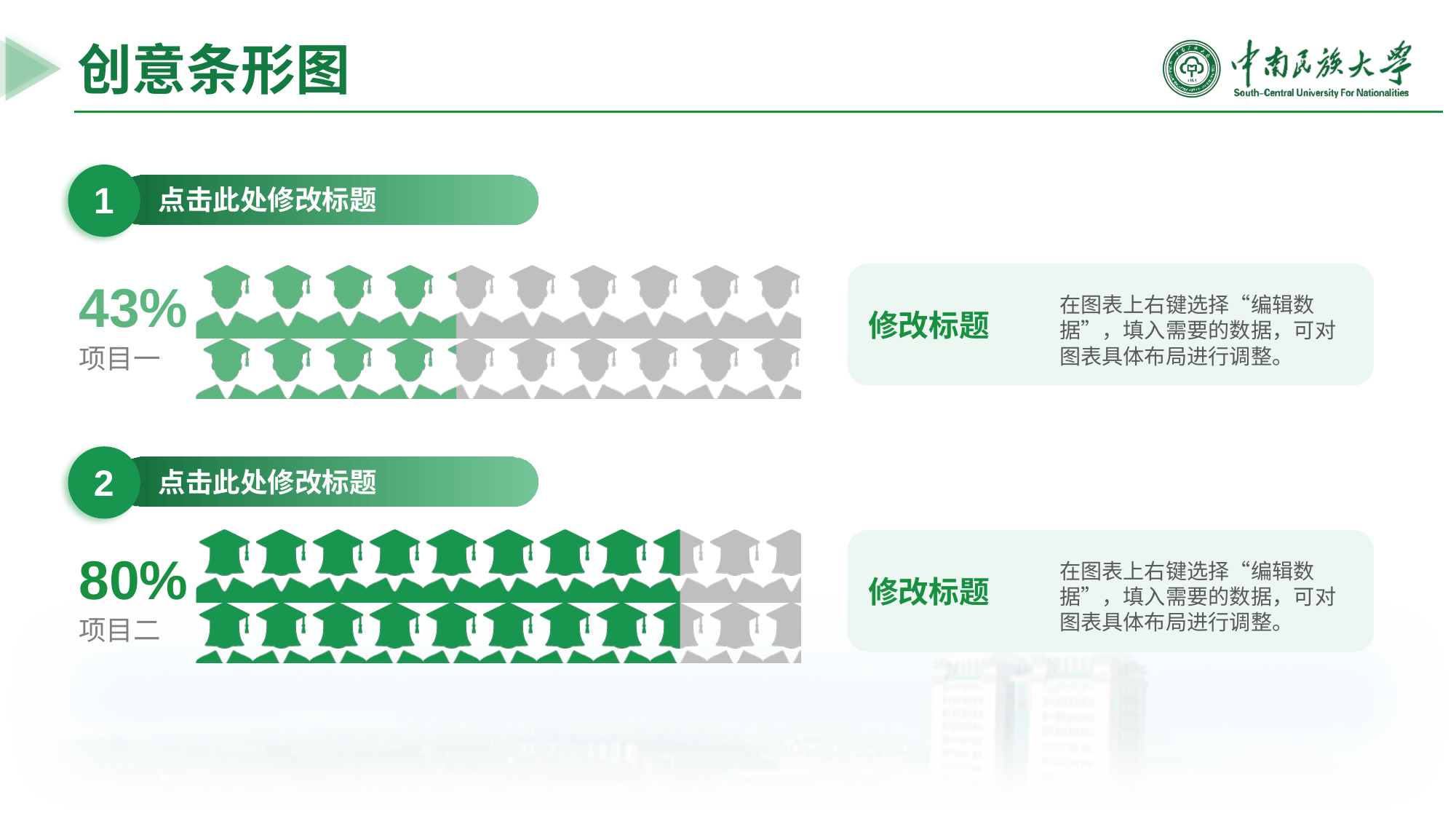

创意条形图

1

点击此处修改标题

### Chart

| Category | 实际数 | 总数 |
|---|---|---|
| 类别 1 | 10.0 | 4.3 |
43%
项目一

在图表上右键选择“编辑数据”，填入需要的数据，可对图表具体布局进行调整。
修改标题

2

点击此处修改标题

### Chart

| Category | 实际数 | 总数 |
|---|---|---|
| 类别 1 | 10.0 | 8.0 |
80%
项目二

在图表上右键选择“编辑数据”，填入需要的数据，可对图表具体布局进行调整。
修改标题